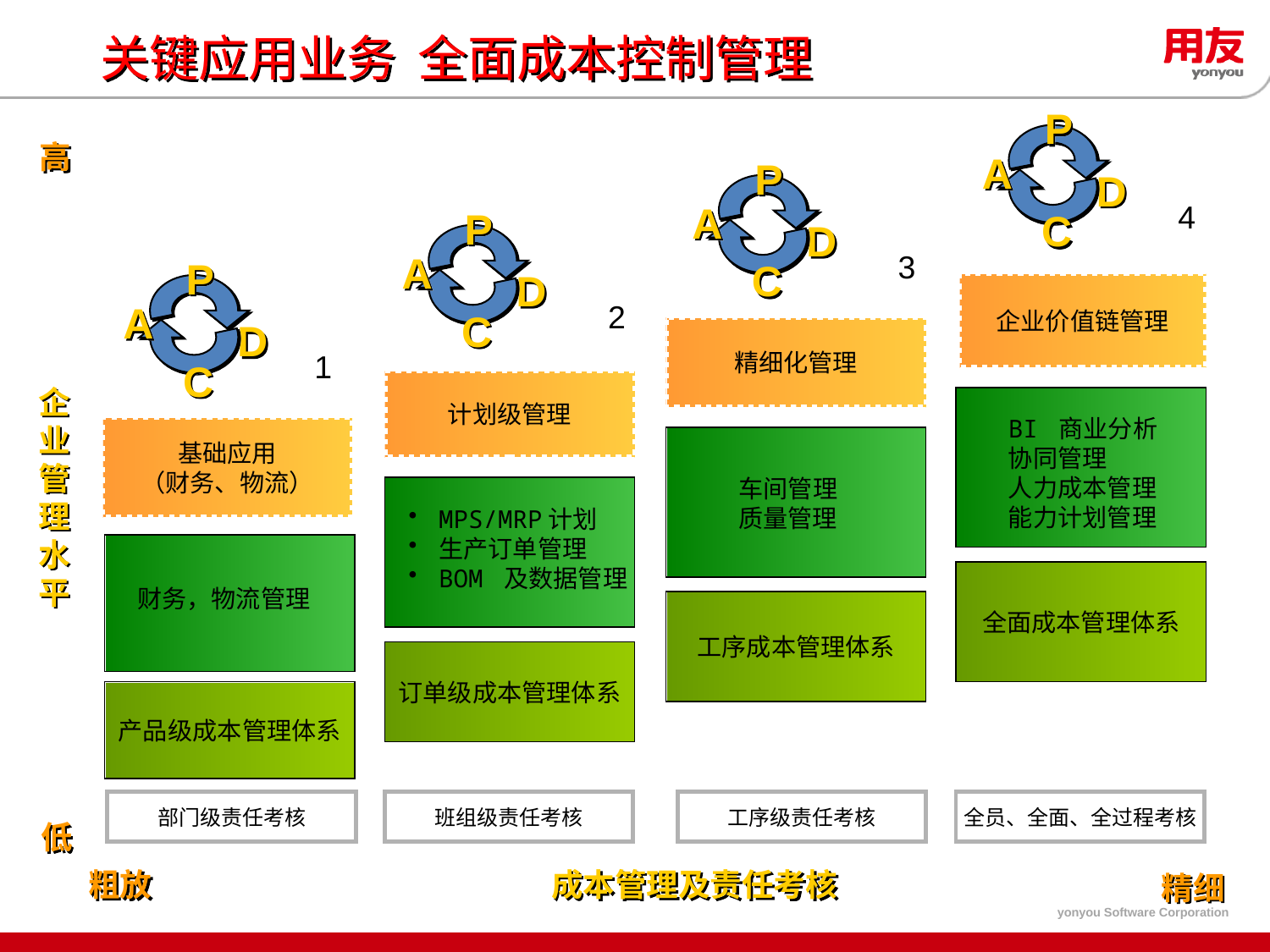

# 关键应用业务  全面成本控制管理
P

A

D
C

4

企业价值链管理

BI 商业分析
协同管理
人力成本管理
能力计划管理
全面成本管理体系
全员、全面、全过程考核

高
企
业
管
理
水
平
低
P

A

D
C

3

精细化管理

车间管理
质量管理

工序成本管理体系
工序级责任考核
P

A

D
C

2

计划级管理

MPS/MRP计划
生产订单管理
BOM 及数据管理
订单级成本管理体系
班组级责任考核
P

A

D
C

1

基础应用
（财务、物流）

财务，物流管理
产品级成本管理体系
部门级责任考核
粗放
成本管理及责任考核

精细